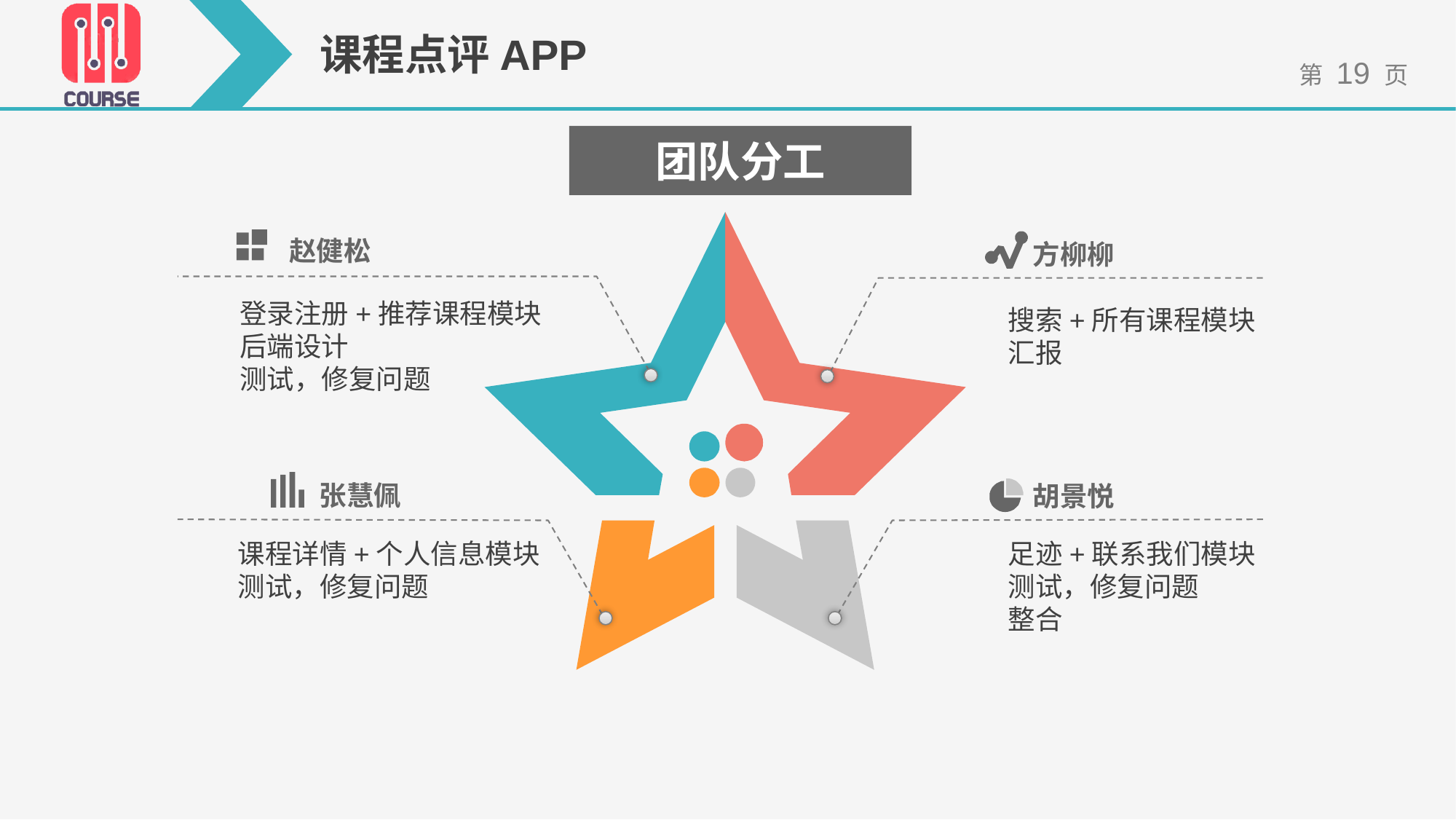

团队分工
赵健松

方柳柳

登录注册+推荐课程模块
后端设计
测试，修复问题
搜索+所有课程模块
汇报
张慧佩

胡景悦

足迹+联系我们模块
测试，修复问题
整合
课程详情+个人信息模块
测试，修复问题